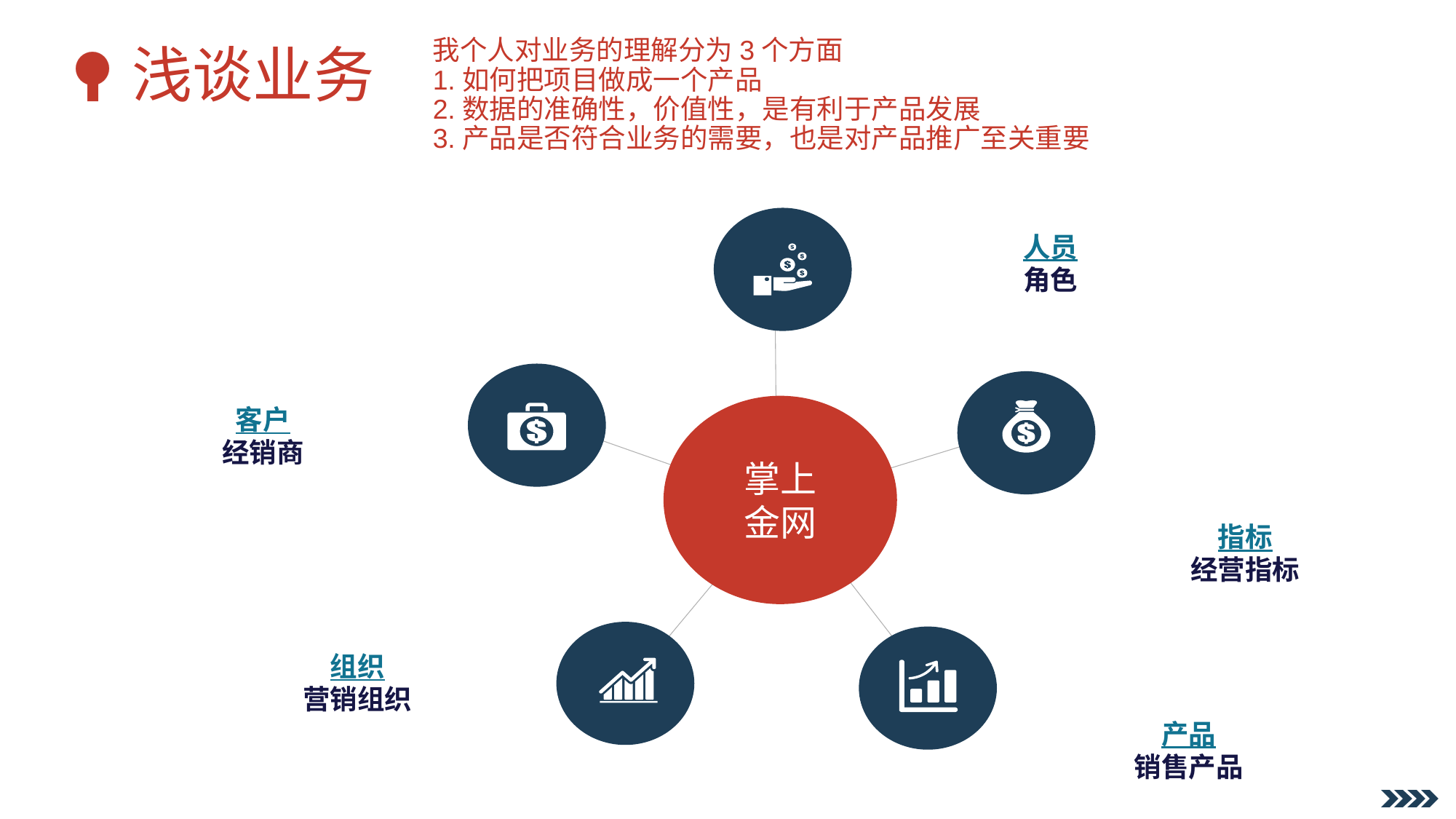

我个人对业务的理解分为3个方面
1.如何把项目做成一个产品
2.数据的准确性，价值性，是有利于产品发展
3.产品是否符合业务的需要，也是对产品推广至关重要
# 浅谈业务
人员
角色

客户
经销商

掌上
金网

指标
经营指标

组织
营销组织

产品
销售产品